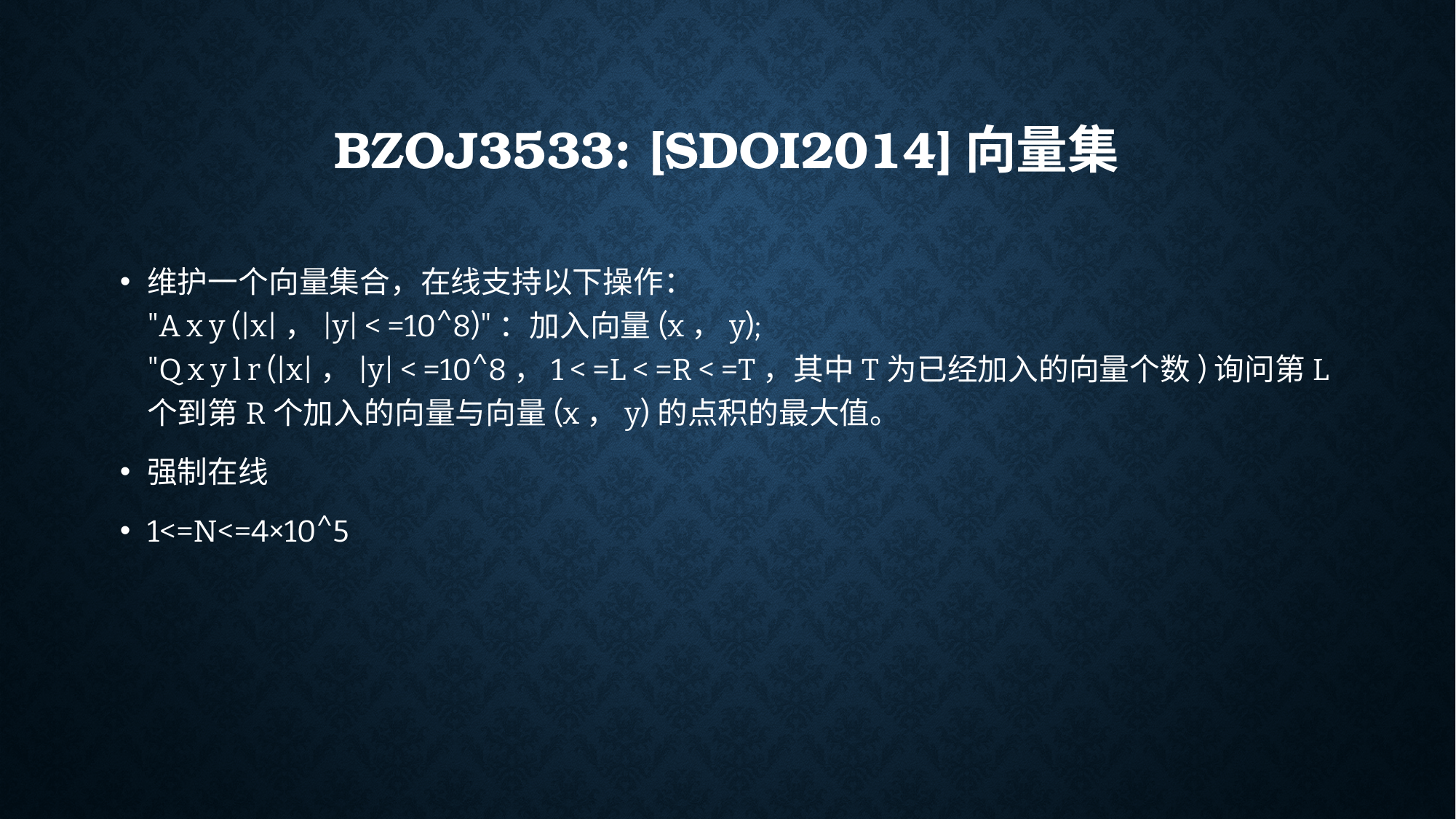

# BZOJ3533: [Sdoi2014]向量集
维护一个向量集合，在线支持以下操作：
"A x y (|x|，|y| < =10^8)"：加入向量(x，y);
"Q x y l r (|x|，|y| < =10^8，1 < =L < =R < =T，其中T为已经加入的向量个数)询问第L个到第R个加入的向量与向量(x，y)的点积的最大值。
强制在线
1<=N<=4×10^5